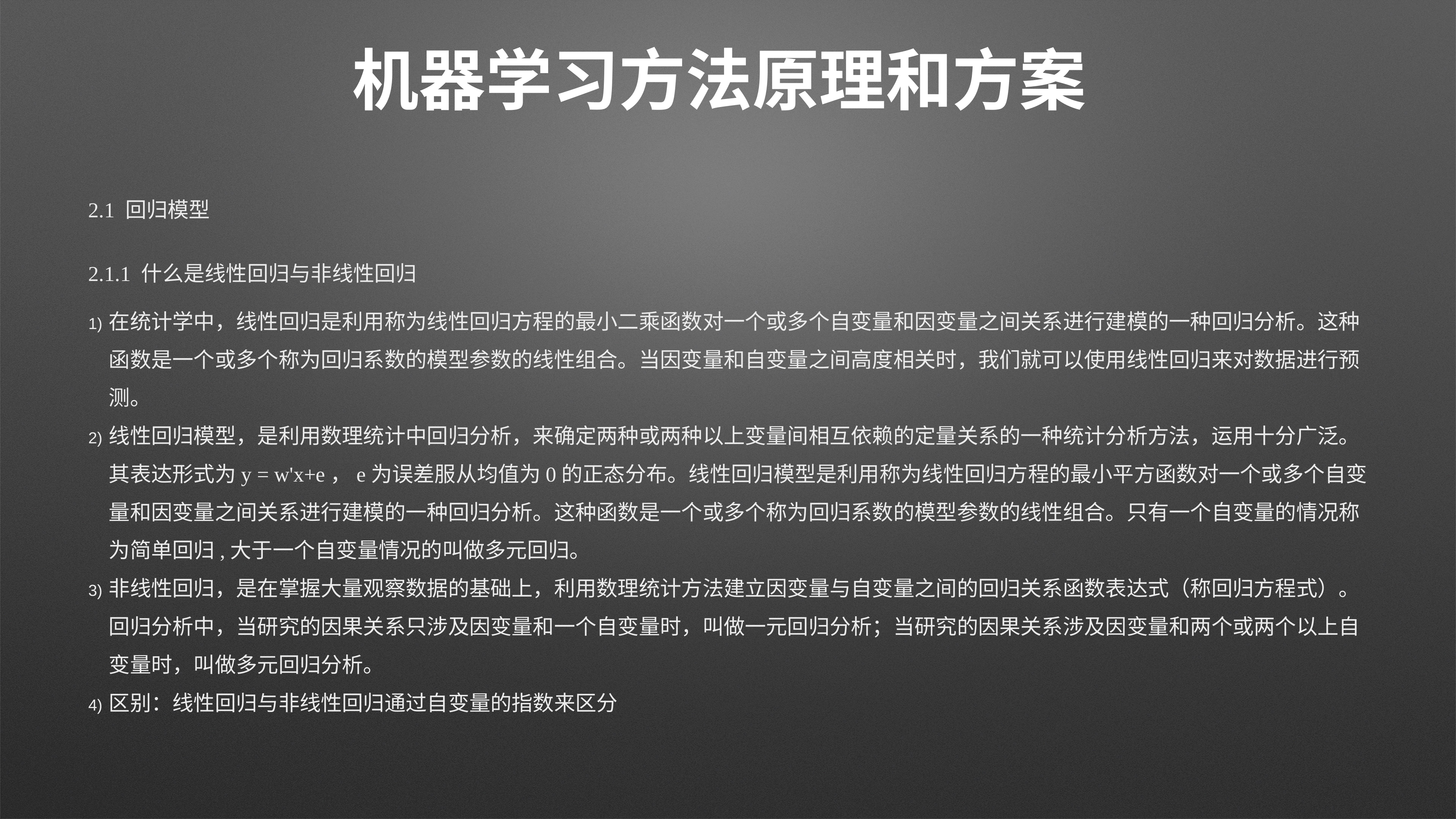

# 机器学习方法原理和方案
2.1 回归模型
2.1.1 什么是线性回归与非线性回归
在统计学中，线性回归是利用称为线性回归方程的最小二乘函数对一个或多个自变量和因变量之间关系进行建模的一种回归分析。这种函数是一个或多个称为回归系数的模型参数的线性组合。当因变量和自变量之间高度相关时，我们就可以使用线性回归来对数据进行预测。
线性回归模型，是利用数理统计中回归分析，来确定两种或两种以上变量间相互依赖的定量关系的一种统计分析方法，运用十分广泛。其表达形式为y = w'x+e，e为误差服从均值为0的正态分布。线性回归模型是利用称为线性回归方程的最小平方函数对一个或多个自变量和因变量之间关系进行建模的一种回归分析。这种函数是一个或多个称为回归系数的模型参数的线性组合。只有一个自变量的情况称为简单回归,大于一个自变量情况的叫做多元回归。
非线性回归，是在掌握大量观察数据的基础上，利用数理统计方法建立因变量与自变量之间的回归关系函数表达式（称回归方程式）。回归分析中，当研究的因果关系只涉及因变量和一个自变量时，叫做一元回归分析；当研究的因果关系涉及因变量和两个或两个以上自变量时，叫做多元回归分析。
区别：线性回归与非线性回归通过自变量的指数来区分